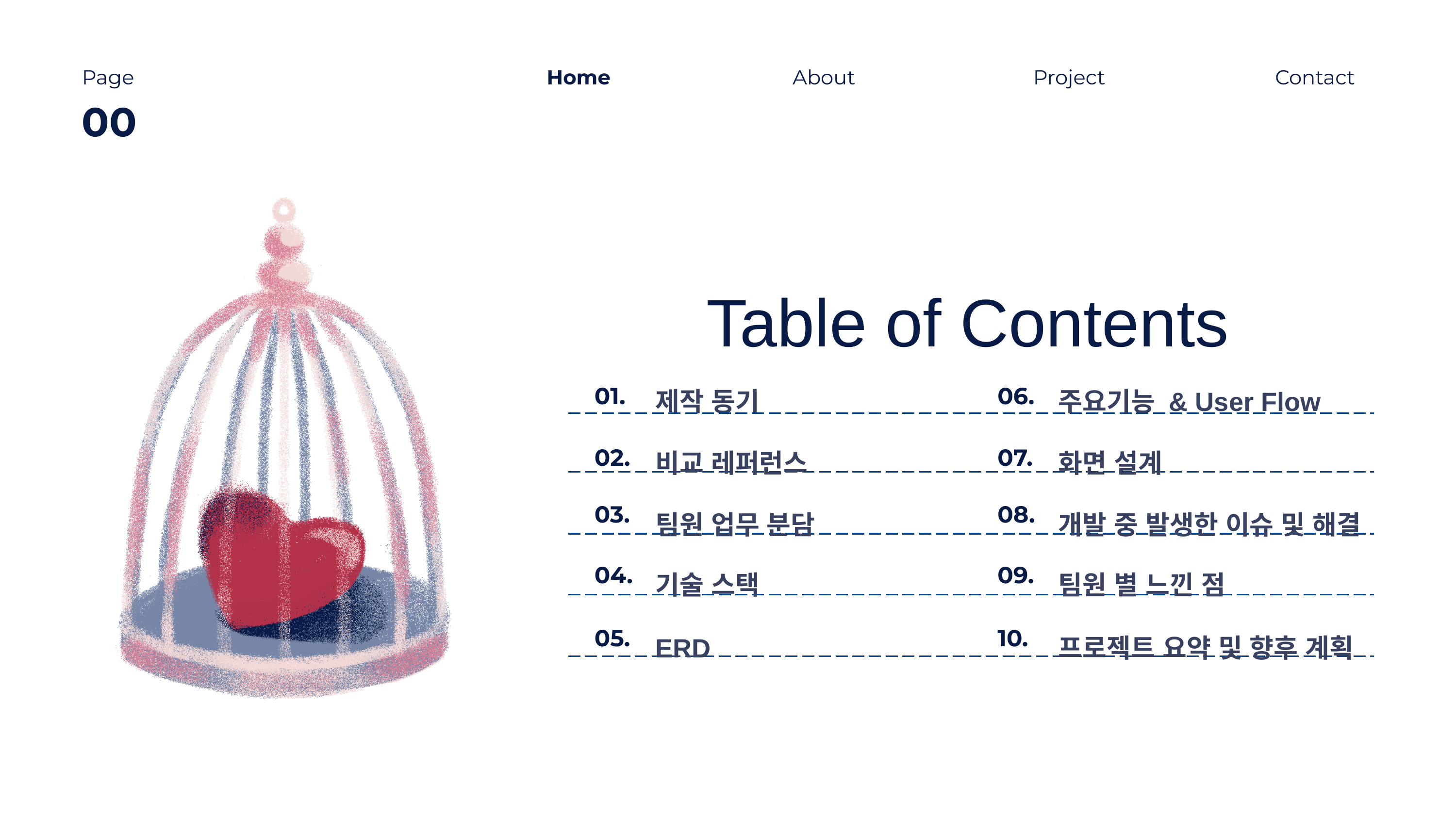

Page
Home
About
Project
Contact
00

Table of Contents
제작 동기
주요기능 & User Flow
01.
06.
비교 레퍼런스
화면 설계
02.
07.
팀원 업무 분담
개발 중 발생한 이슈 및 해결
03.
08.
기술 스택
팀원 별 느낀 점
04.
09.
ERD
프로젝트 요약 및 향후 계획
05.
10.